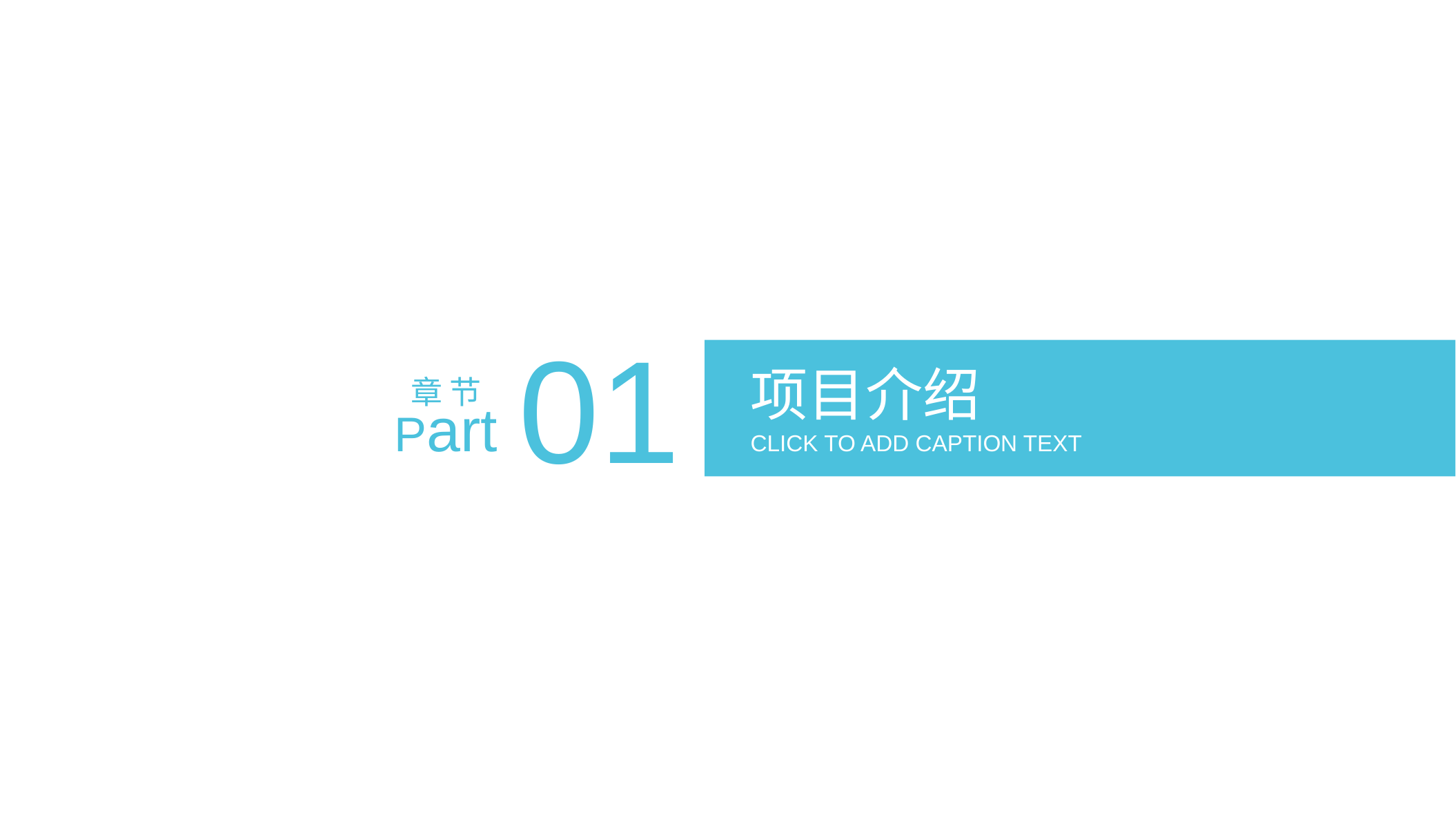

01

项目介绍
章 节
Part
CLICK TO ADD CAPTION TEXT